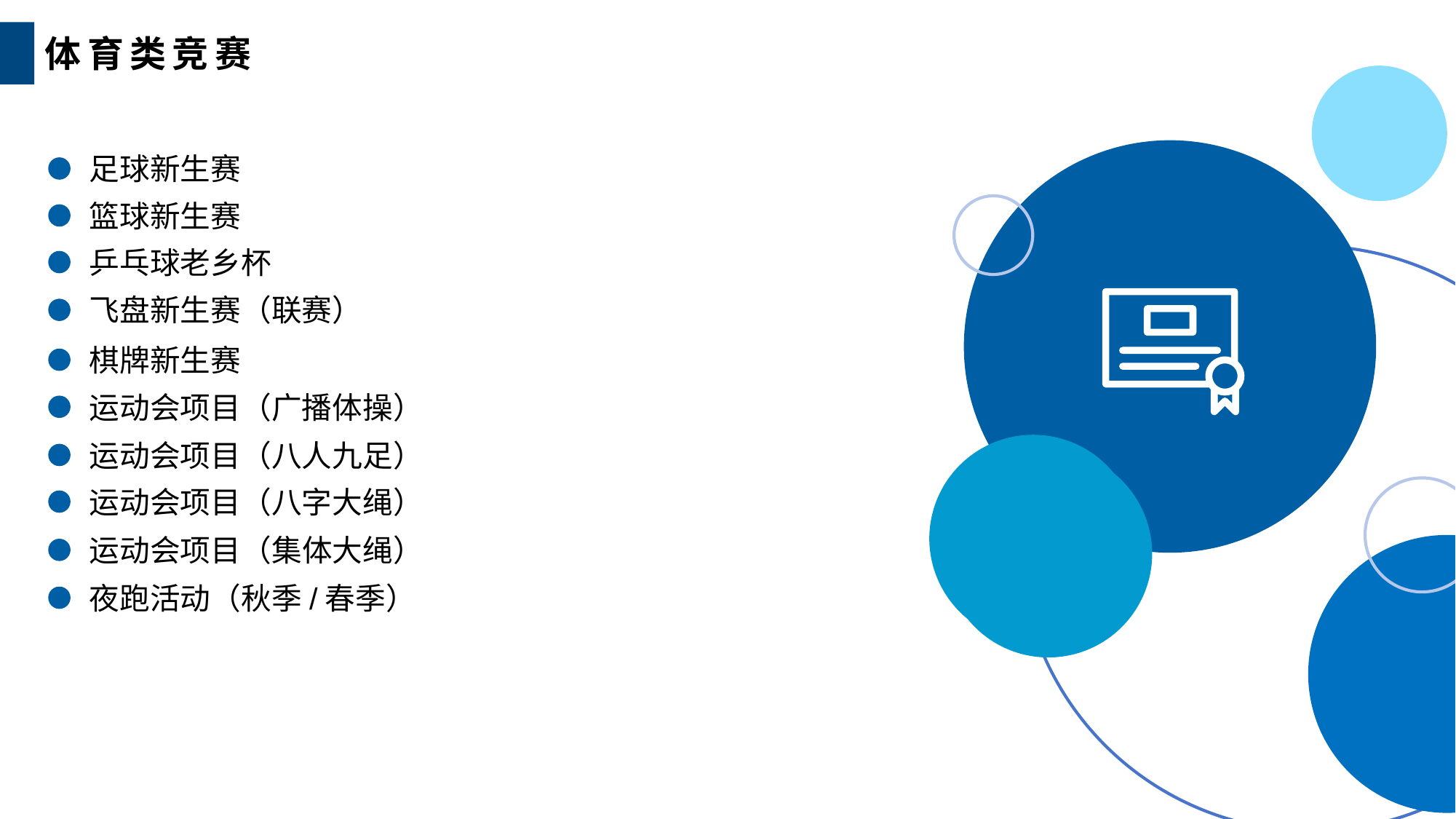

体育类竞赛

足球新生赛

篮球新生赛

乒乓球老乡杯

飞盘新生赛（联赛）

棋牌新生赛

运动会项目（广播体操）

运动会项目（八人九足）

运动会项目（八字大绳）

运动会项目（集体大绳）

夜跑活动（秋季/春季）